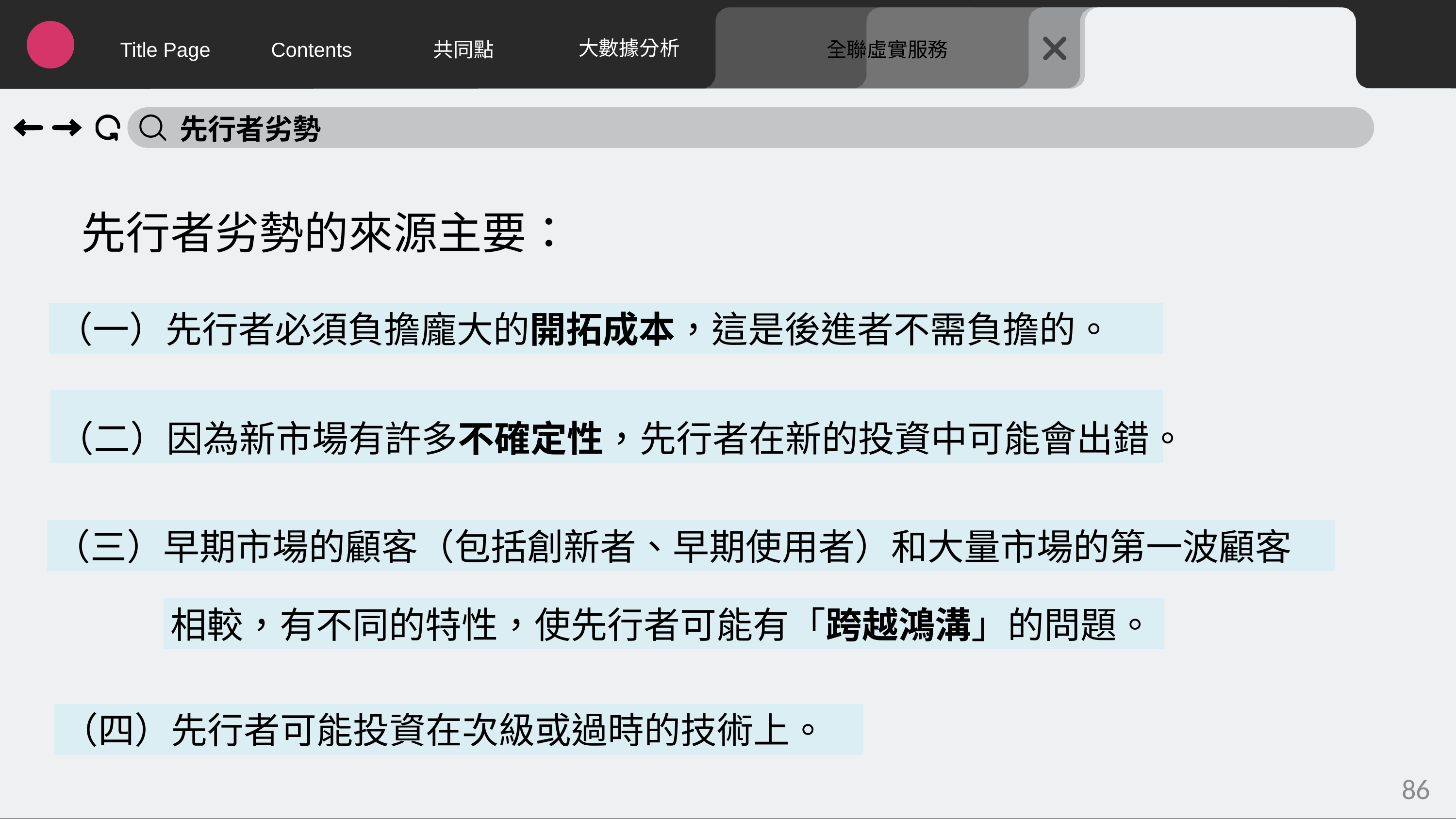

大數據分析
Title Page
Contents
共同點
全聯虛實服務

先行者劣勢

先行者劣勢的來源主要：
（一）先行者必須負擔龐大的開拓成本，這是後進者不需負擔的。
（二）因為新市場有許多不確定性，先行者在新的投資中可能會出錯。
（三）早期市場的顧客（包括創新者、早期使用者）和大量市場的第一波顧客
相較，有不同的特性，使先行者可能有「跨越鴻溝」的問題。
（四）先行者可能投資在次級或過時的技術上。
86